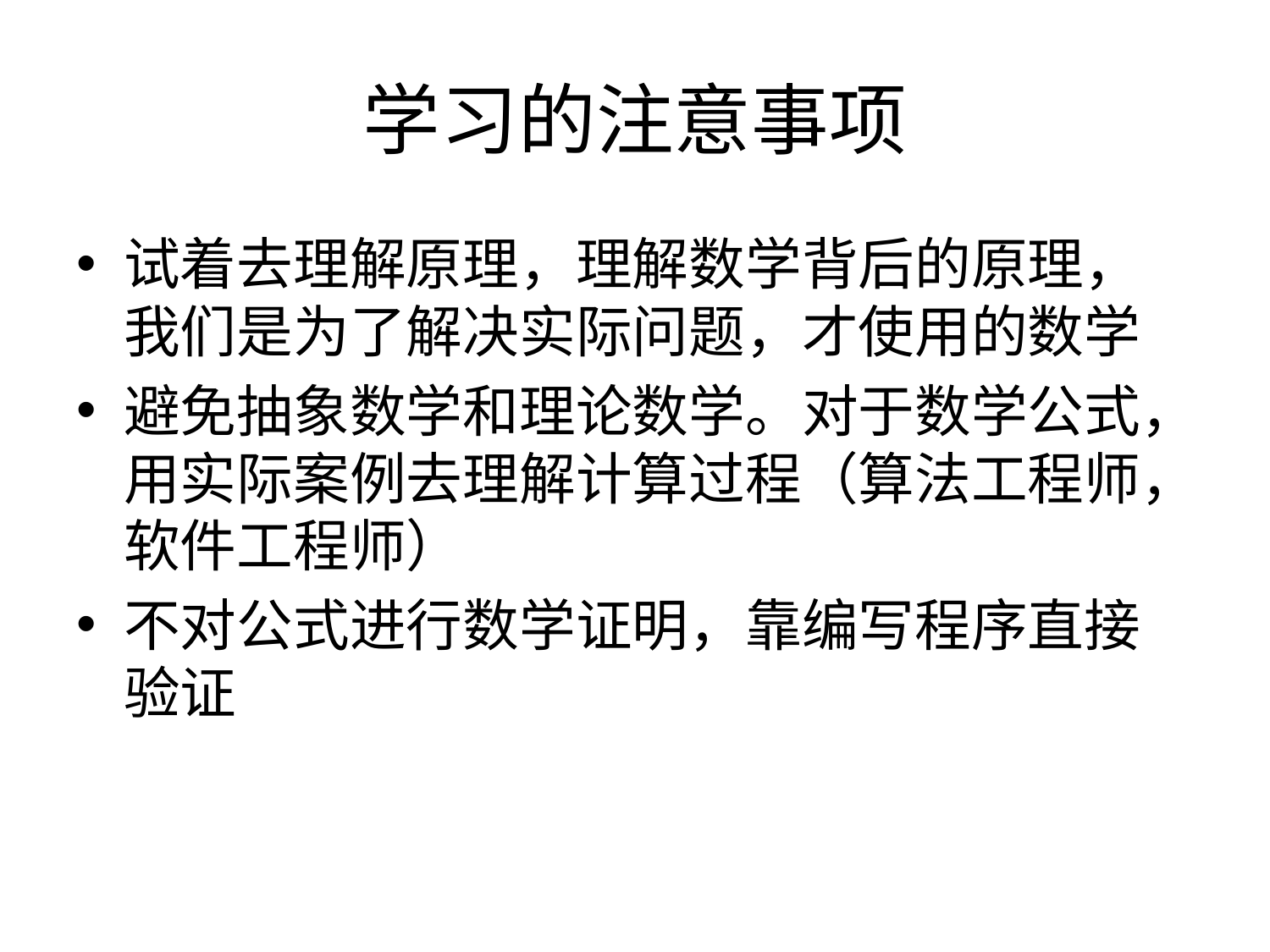

# 学习的注意事项
试着去理解原理，理解数学背后的原理，我们是为了解决实际问题，才使用的数学
避免抽象数学和理论数学。对于数学公式，用实际案例去理解计算过程（算法工程师，软件工程师）
不对公式进行数学证明，靠编写程序直接验证